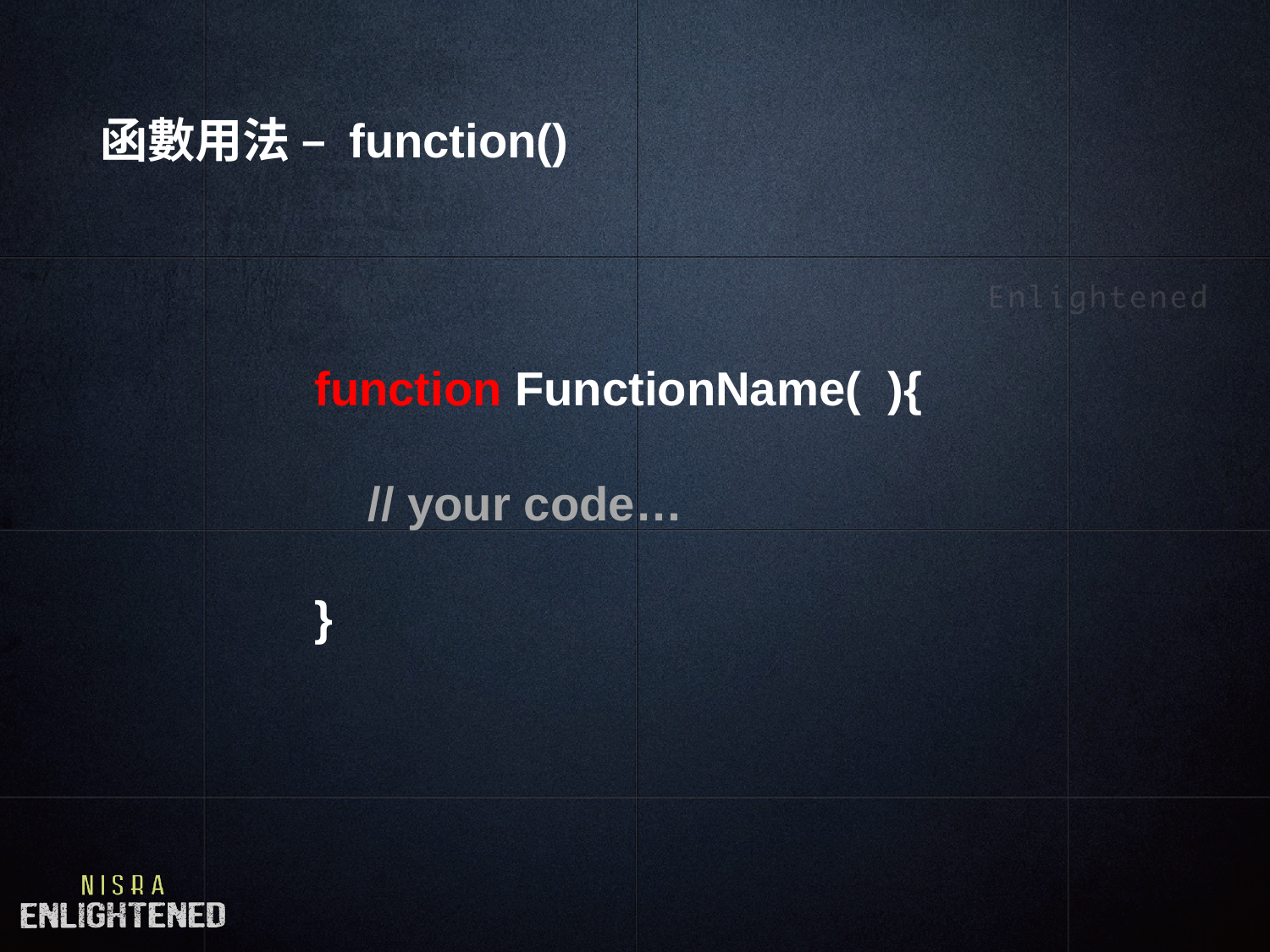

# 函數用法 – function()
function FunctionName(  ){

    // your code…

}